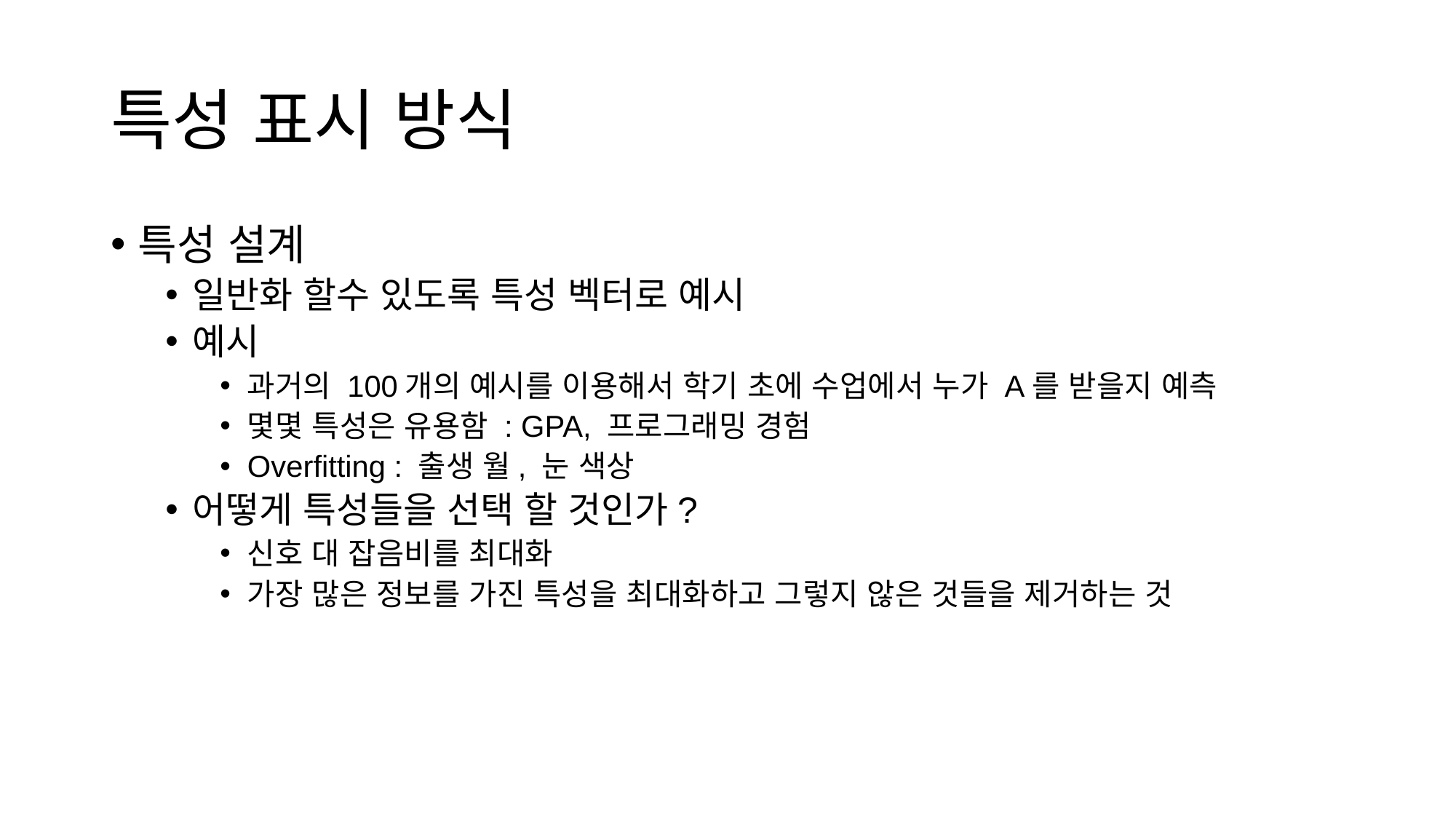

# 특성 표시 방식
특성 설계
일반화 할수 있도록 특성 벡터로 예시
예시
과거의 100개의 예시를 이용해서 학기 초에 수업에서 누가 A를 받을지 예측
몇몇 특성은 유용함 : GPA, 프로그래밍 경험
Overfitting : 출생 월, 눈 색상
어떻게 특성들을 선택 할 것인가?
신호 대 잡음비를 최대화
가장 많은 정보를 가진 특성을 최대화하고 그렇지 않은 것들을 제거하는 것